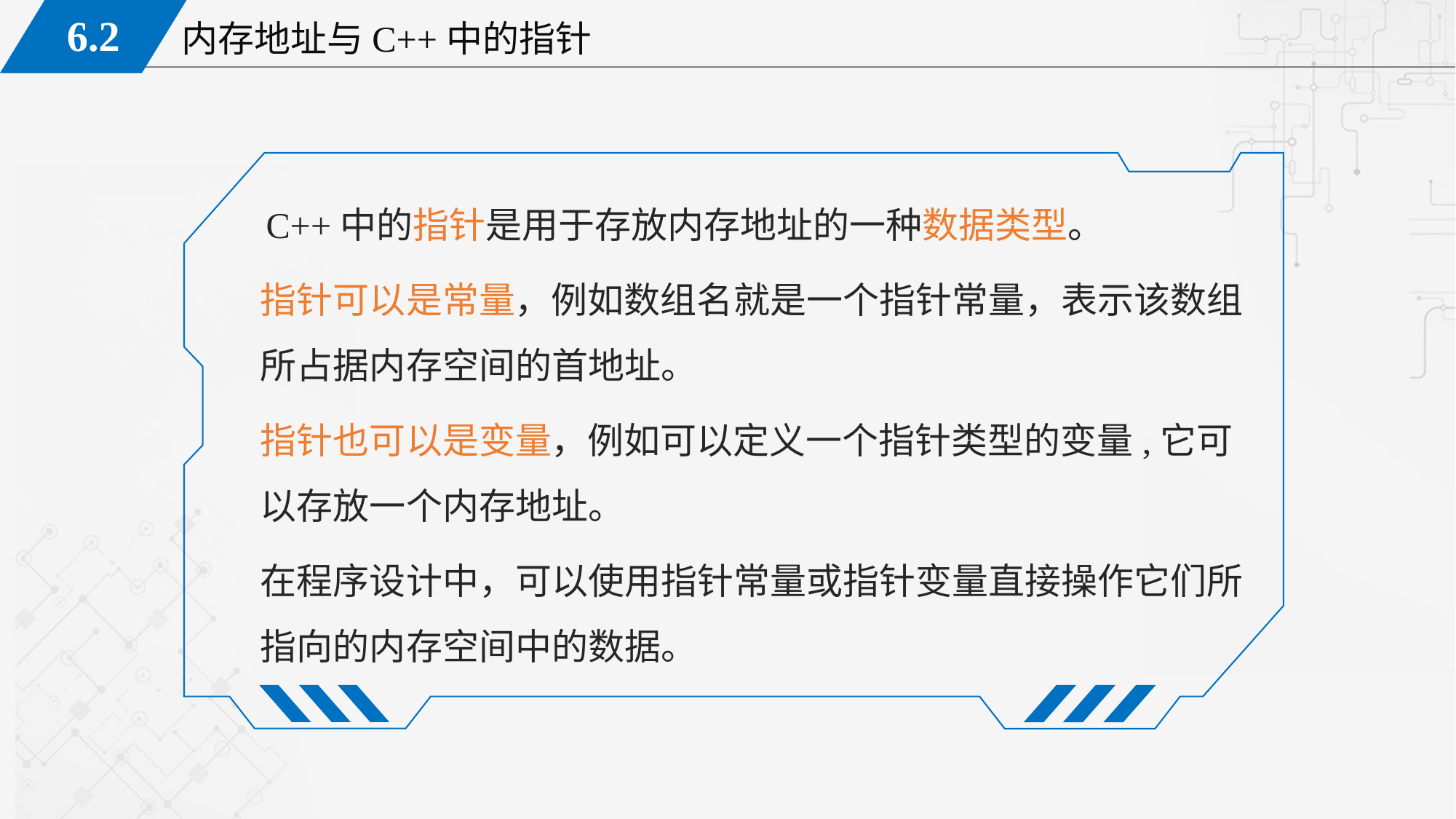

C++中的指针是用于存放内存地址的一种数据类型。
指针可以是常量，例如数组名就是一个指针常量，表示该数组所占据内存空间的首地址。
指针也可以是变量，例如可以定义一个指针类型的变量,它可以存放一个内存地址。
在程序设计中，可以使用指针常量或指针变量直接操作它们所指向的内存空间中的数据。